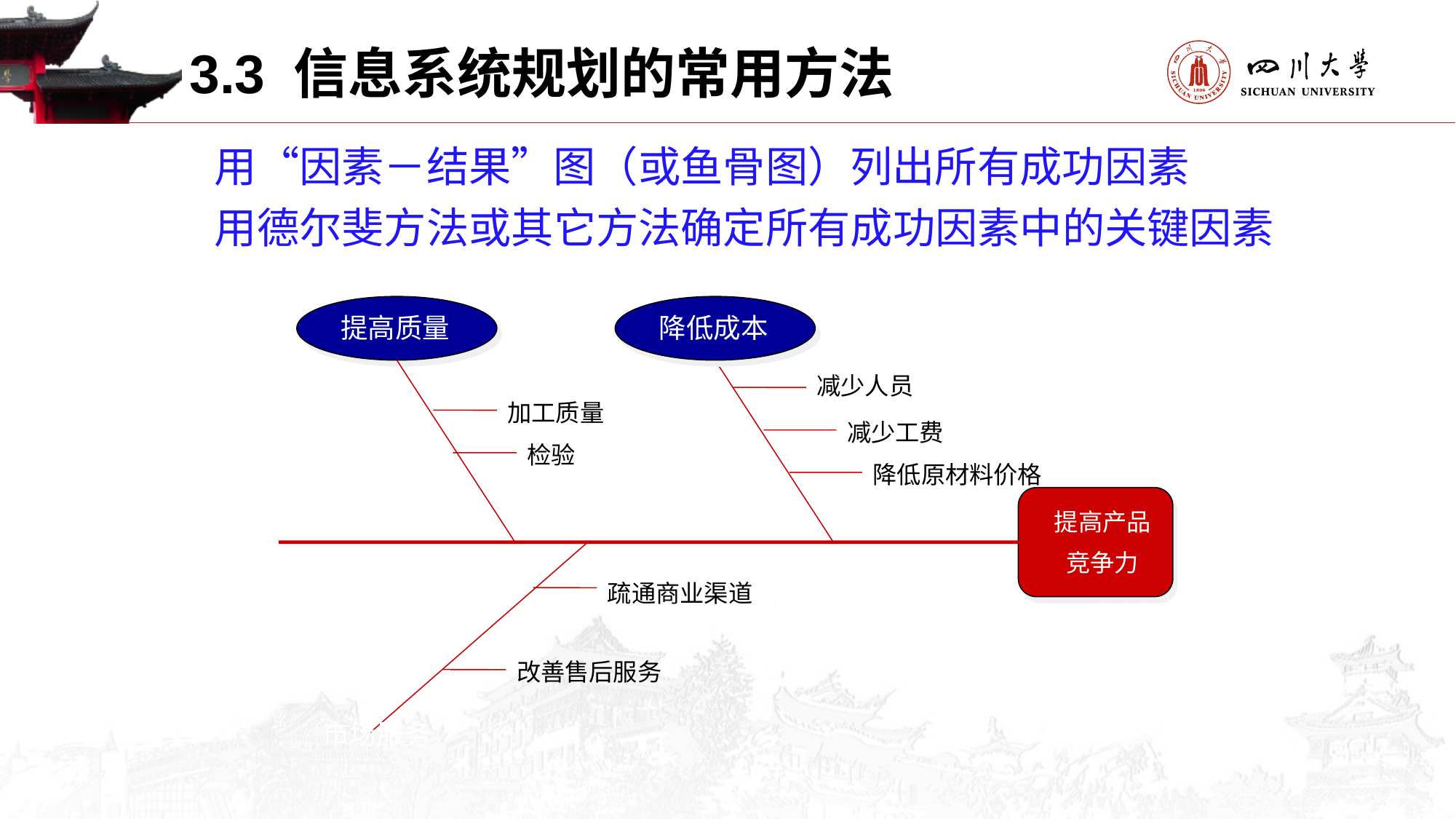

3.3 信息系统规划的常用方法

用“因素－结果”图（或鱼骨图）列出所有成功因素
用德尔斐方法或其它方法确定所有成功因素中的关键因素

提高质量
降低成本

减少人员

加工质量

减少工费

检验

降低原材料价格

提高产品
竞争力

疏通商业渠道

改善售后服务

市场服务